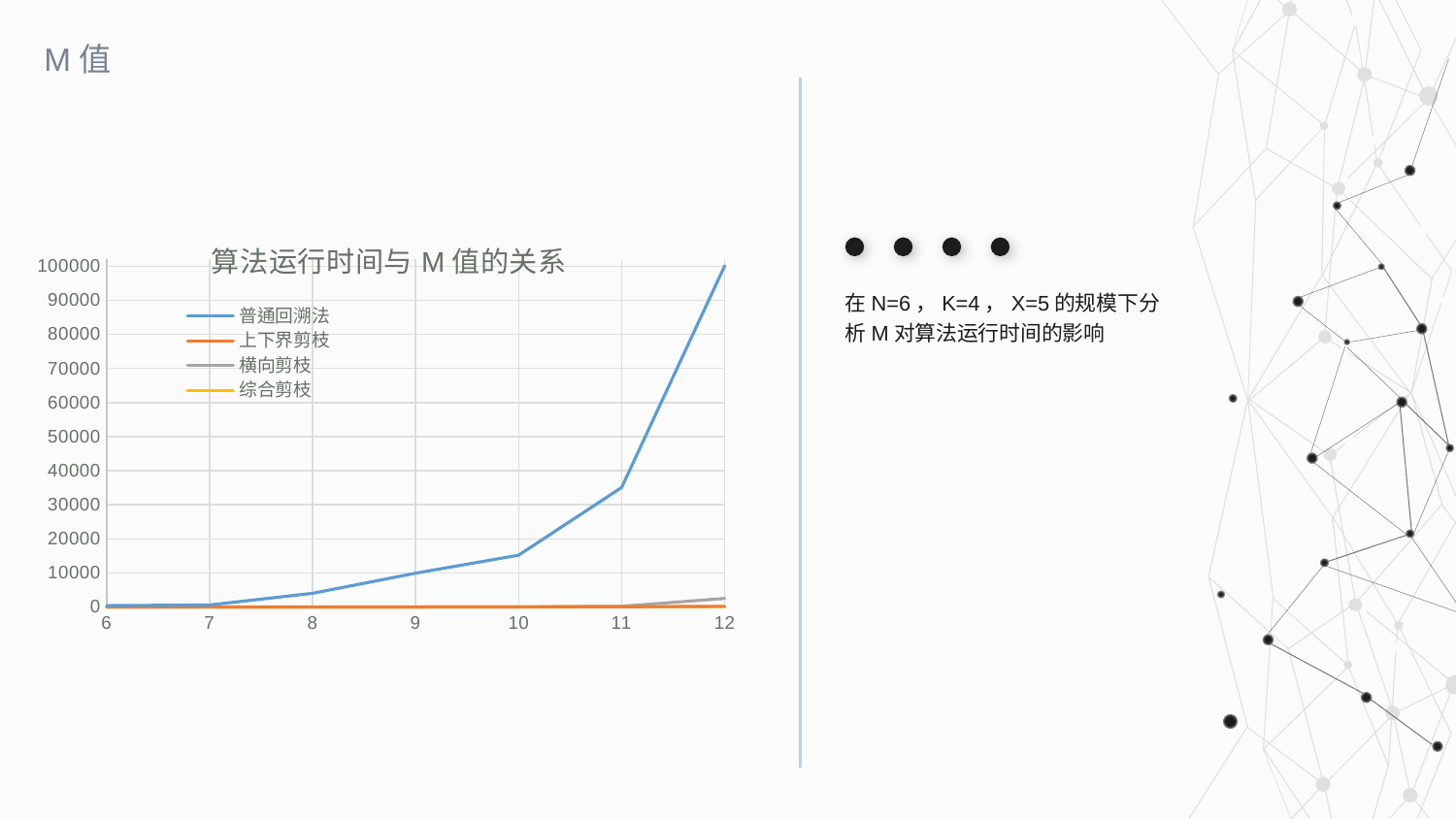

M值

### Chart: 算法运行时间与M值的关系

| Category |  |  |  |  |
|---|---|---|---|---|

在N=6，K=4，X=5的规模下分析M对算法运行时间的影响